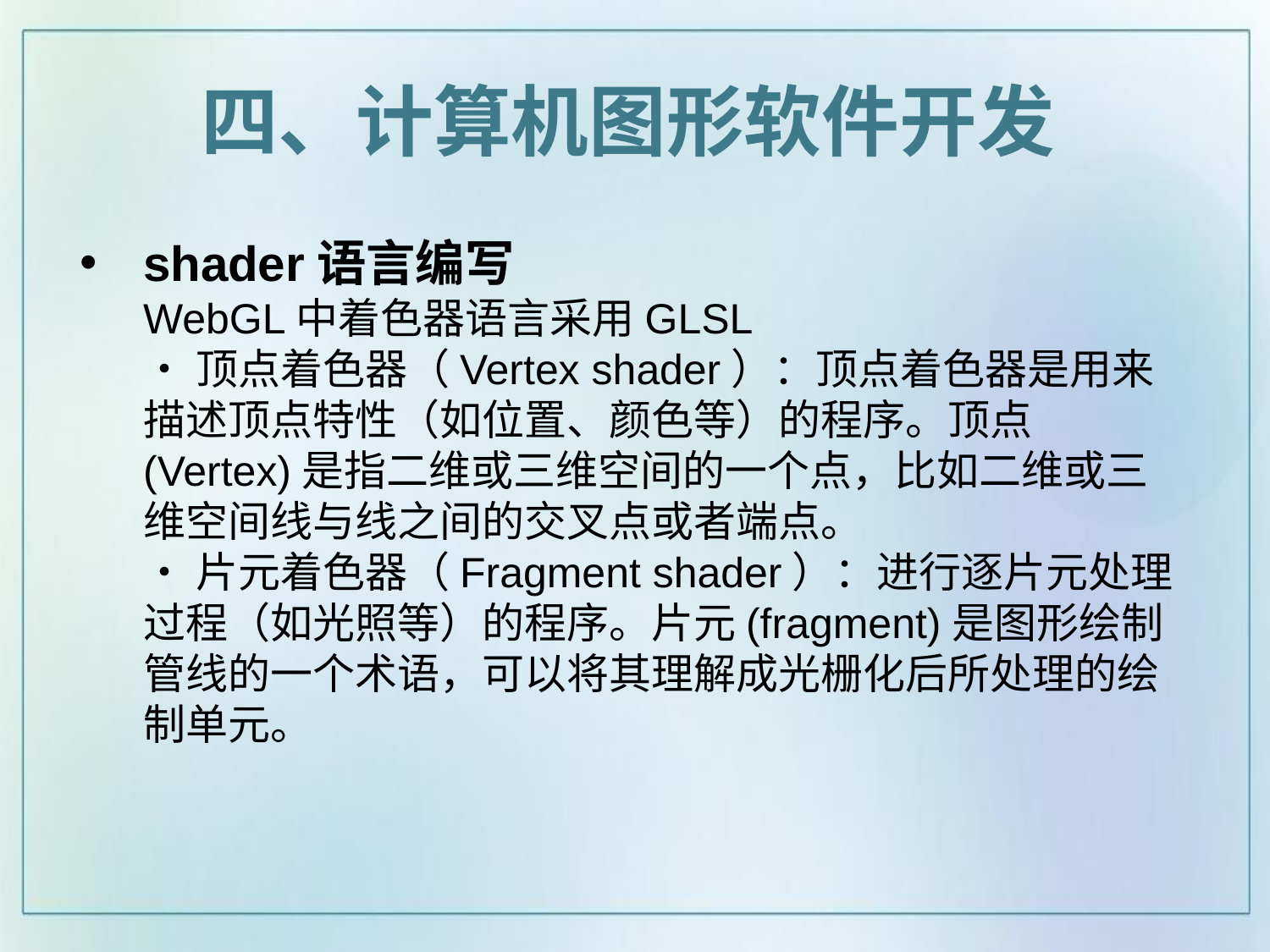

四、计算机图形软件开发
shader语言编写
WebGL中着色器语言采用GLSL
•顶点着色器（Vertex shader）：顶点着色器是用来描述顶点特性（如位置、颜色等）的程序。顶点(Vertex)是指二维或三维空间的一个点，比如二维或三维空间线与线之间的交叉点或者端点。
•片元着色器（Fragment shader）：进行逐片元处理过程（如光照等）的程序。片元(fragment)是图形绘制管线的一个术语，可以将其理解成光栅化后所处理的绘制单元。